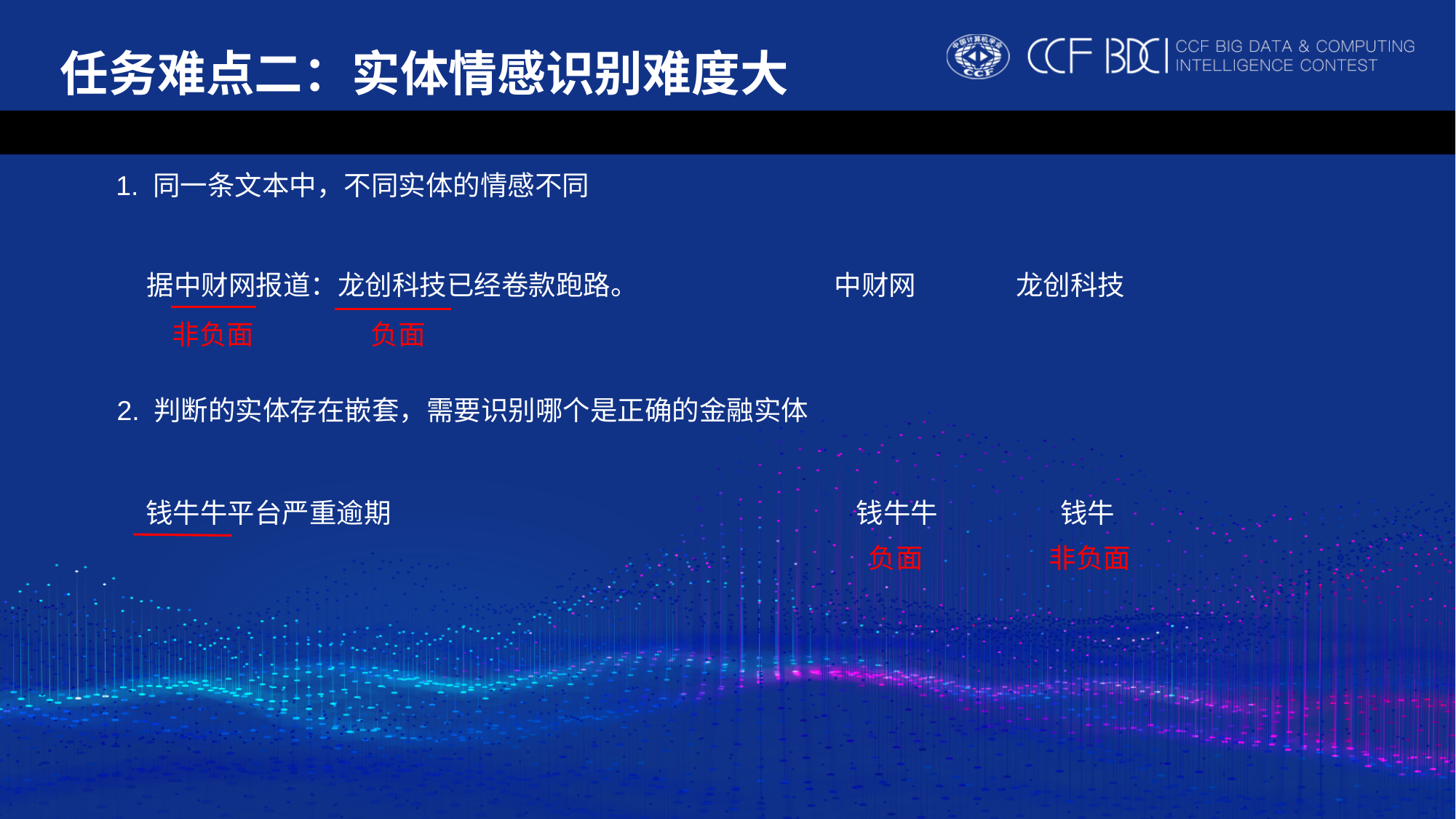

任务难点二：实体情感识别难度大

1. 同一条文本中，不同实体的情感不同
据中财网报道：龙创科技已经卷款跑路。
中财网
龙创科技
非负面
负面
2. 判断的实体存在嵌套，需要识别哪个是正确的金融实体
钱牛牛平台严重逾期
钱牛牛
钱牛
非负面
负面